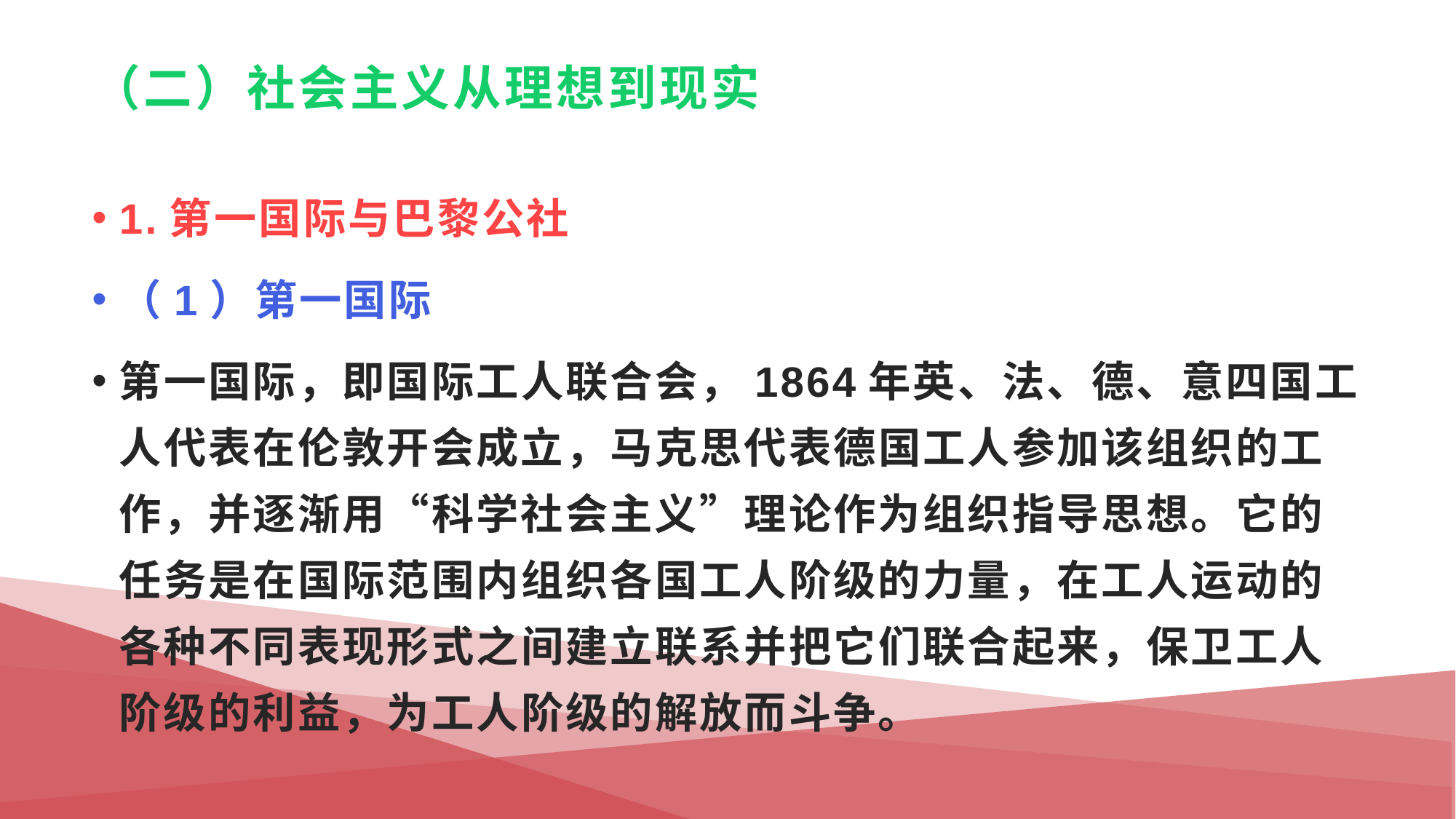

# （二）社会主义从理想到现实
1.第一国际与巴黎公社
（1）第一国际
第一国际，即国际工人联合会，1864年英、法、德、意四国工人代表在伦敦开会成立，马克思代表德国工人参加该组织的工作，并逐渐用“科学社会主义”理论作为组织指导思想。它的任务是在国际范围内组织各国工人阶级的力量，在工人运动的各种不同表现形式之间建立联系并把它们联合起来，保卫工人阶级的利益，为工人阶级的解放而斗争。